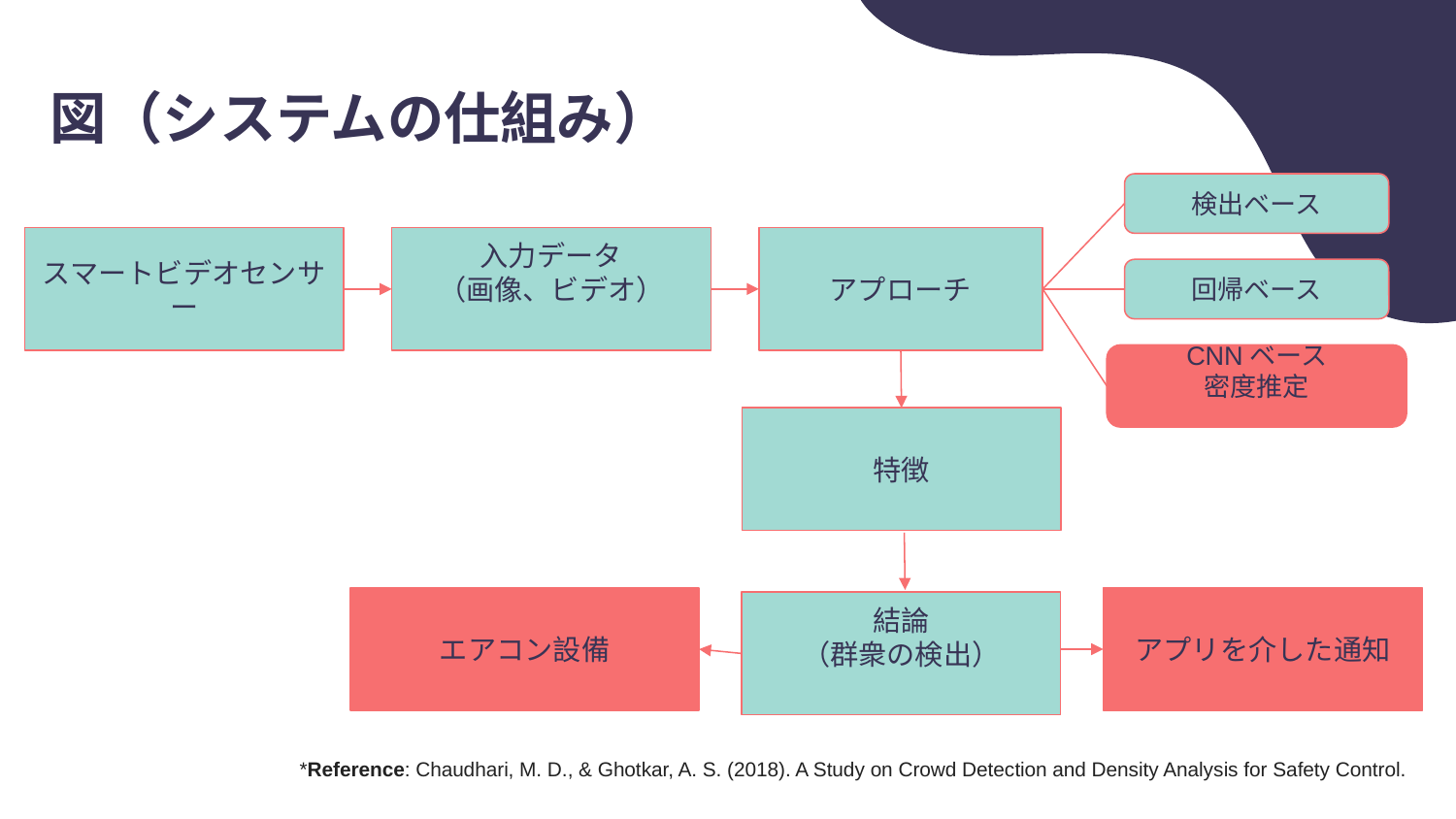

図（システムの仕組み）
検出ベース
回帰ベース
CNNベース
密度推定

アプローチ
スマートビデオセンサー
入力データ
（画像、ビデオ）

特徴
エアコン設備
アプリを介した通知
結論
（群衆の検出）

*Reference: Chaudhari, M. D., & Ghotkar, A. S. (2018). A Study on Crowd Detection and Density Analysis for Safety Control.